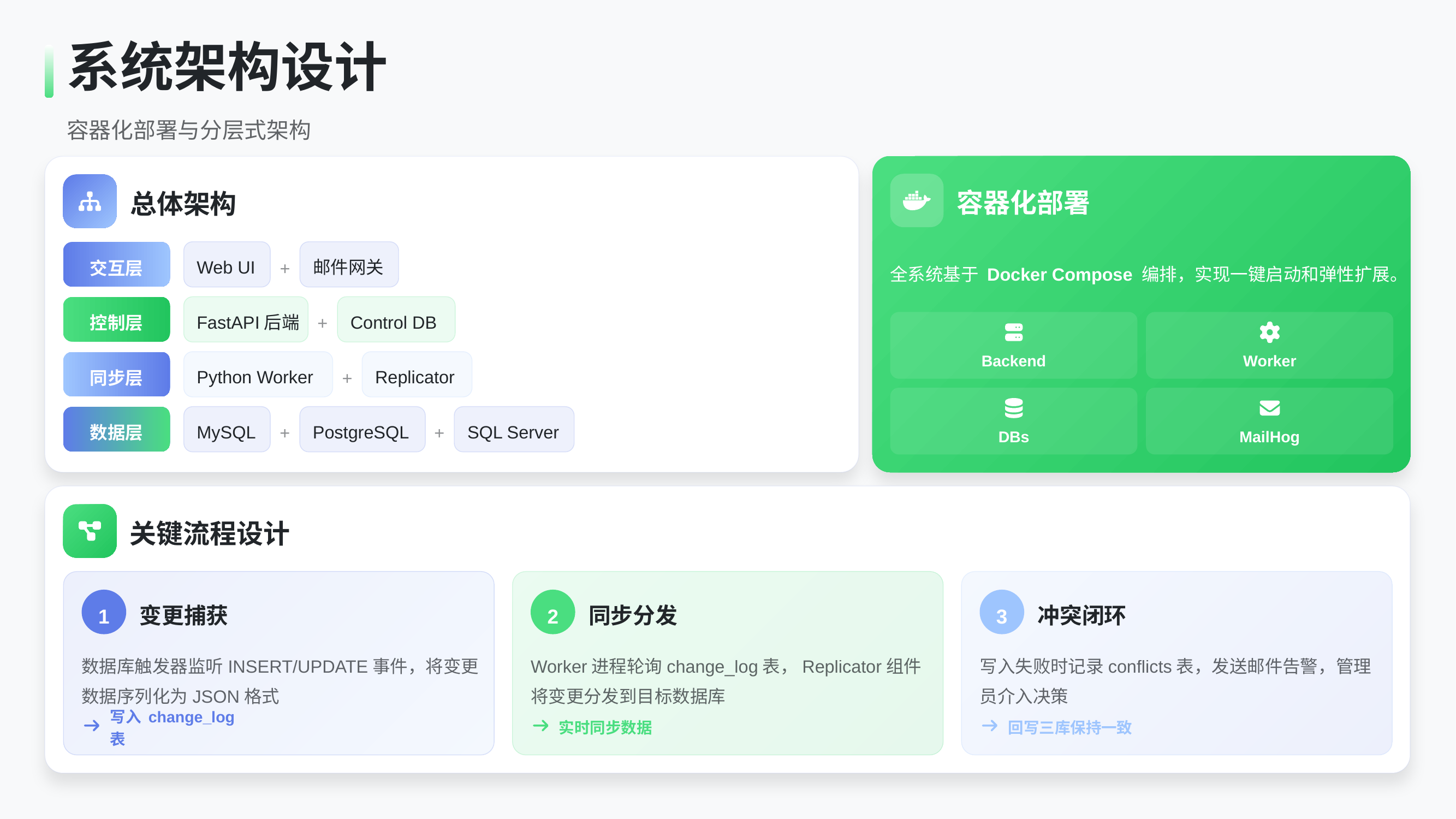

系统架构设计
容器化部署与分层式架构

容器化部署
总体架构

全系统基于 Docker Compose 编排，实现一键启动和弹性扩展。
Web UI
邮件网关

交互层

+
FastAPI后端
Control DB

控制层

+

Backend
Worker
Python Worker
Replicator

同步层

+

MySQL
PostgreSQL
SQL Server

数据层

+
+
DBs
MailHog

关键流程设计

1

2

3

变更捕获
同步分发
冲突闭环
数据库触发器监听INSERT/UPDATE事件，将变更数据序列化为JSON格式
Worker进程轮询change_log表，Replicator组件将变更分发到目标数据库
写入失败时记录conflicts表，发送邮件告警，管理员介入决策
写入 change_log 表
实时同步数据
回写三库保持一致